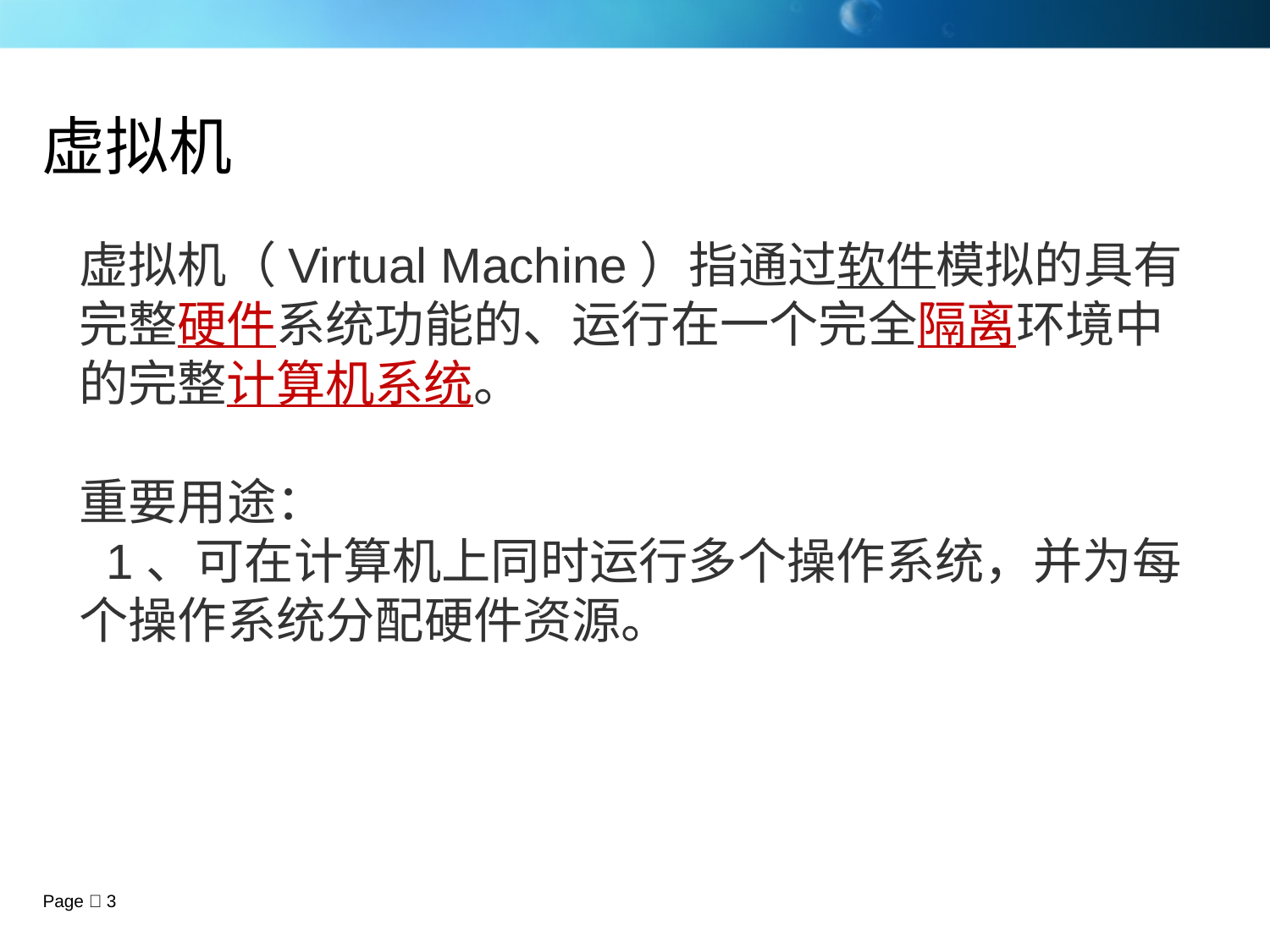

虚拟机
虚拟机（Virtual Machine）指通过软件模拟的具有完整硬件系统功能的、运行在一个完全隔离环境中的完整计算机系统。

重要用途：
  1、可在计算机上同时运行多个操作系统，并为每个操作系统分配硬件资源。